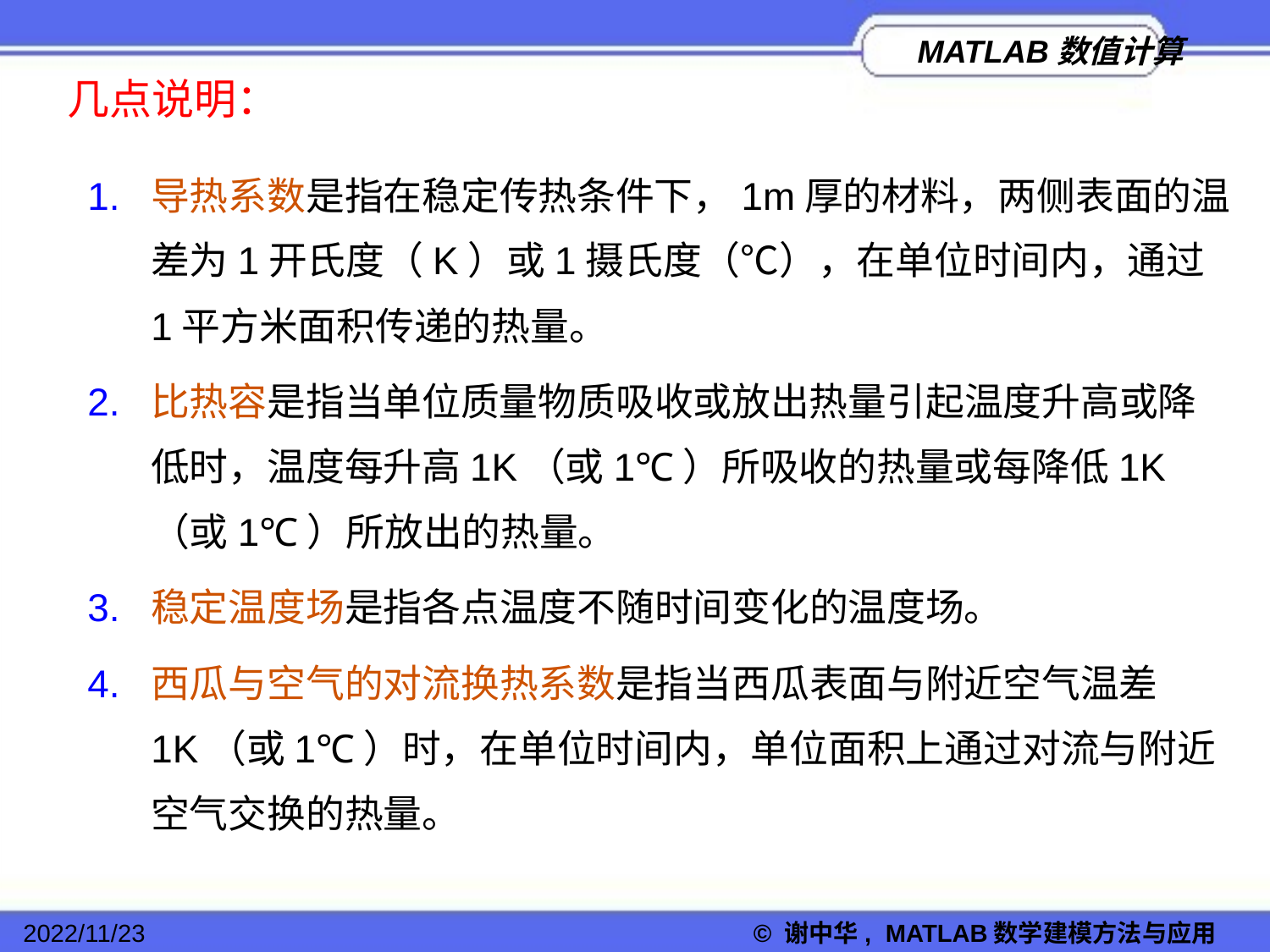

几点说明：
导热系数是指在稳定传热条件下，1m厚的材料，两侧表面的温差为1开氏度（K）或1摄氏度（℃），在单位时间内，通过1平方米面积传递的热量。
比热容是指当单位质量物质吸收或放出热量引起温度升高或降低时，温度每升高1K（或1℃）所吸收的热量或每降低1K（或1℃）所放出的热量。
稳定温度场是指各点温度不随时间变化的温度场。
西瓜与空气的对流换热系数是指当西瓜表面与附近空气温差1K（或1℃）时，在单位时间内，单位面积上通过对流与附近空气交换的热量。
2022/11/23
© 谢中华,  MATLAB数学建模方法与应用